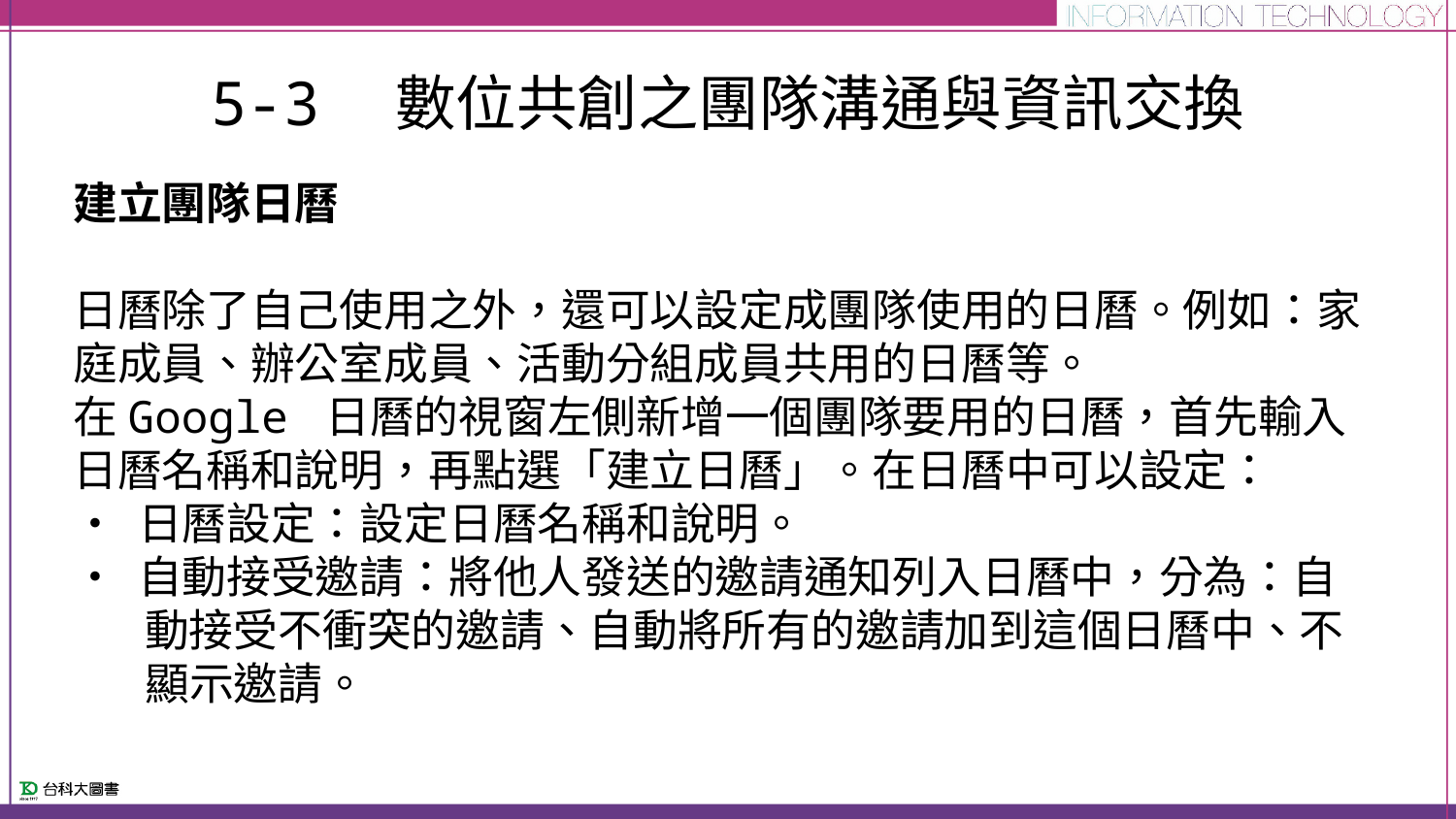

# 5-3　數位共創之團隊溝通與資訊交換
建立團隊日曆

日曆除了自己使用之外，還可以設定成團隊使用的日曆。例如：家庭成員、辦公室成員、活動分組成員共用的日曆等。
在Google 日曆的視窗左側新增一個團隊要用的日曆，首先輸入日曆名稱和說明，再點選「建立日曆」。在日曆中可以設定：
• 日曆設定：設定日曆名稱和說明。
• 自動接受邀請：將他人發送的邀請通知列入日曆中，分為：自動接受不衝突的邀請、自動將所有的邀請加到這個日曆中、不顯示邀請。